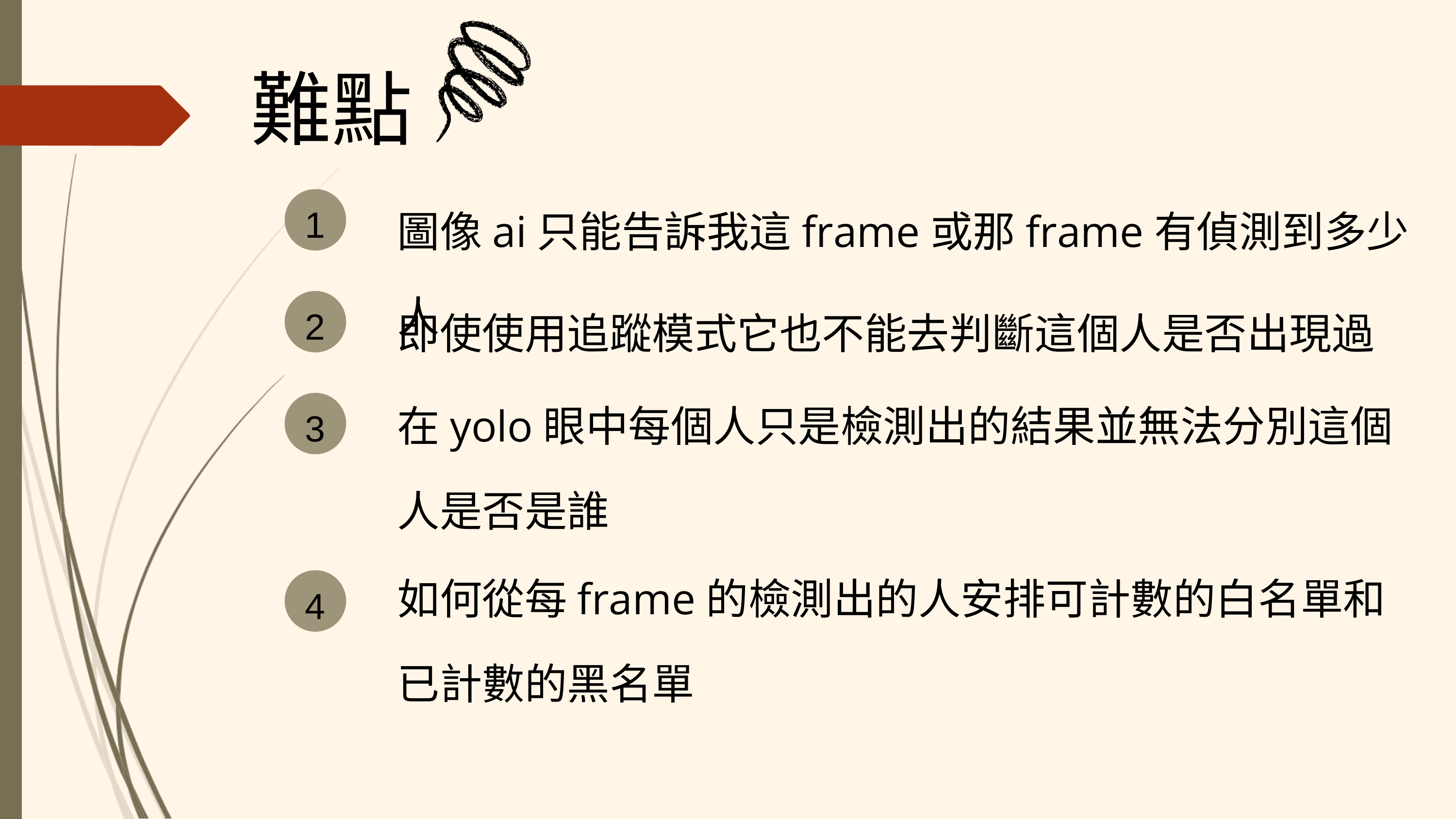

難點

圖像ai只能告訴我這frame或那frame有偵測到多少人
1

即使使用追蹤模式它也不能去判斷這個人是否出現過
2

在yolo眼中每個人只是檢測出的結果並無法分別這個人是否是誰
3

如何從每frame的檢測出的人安排可計數的白名單和已計數的黑名單
4